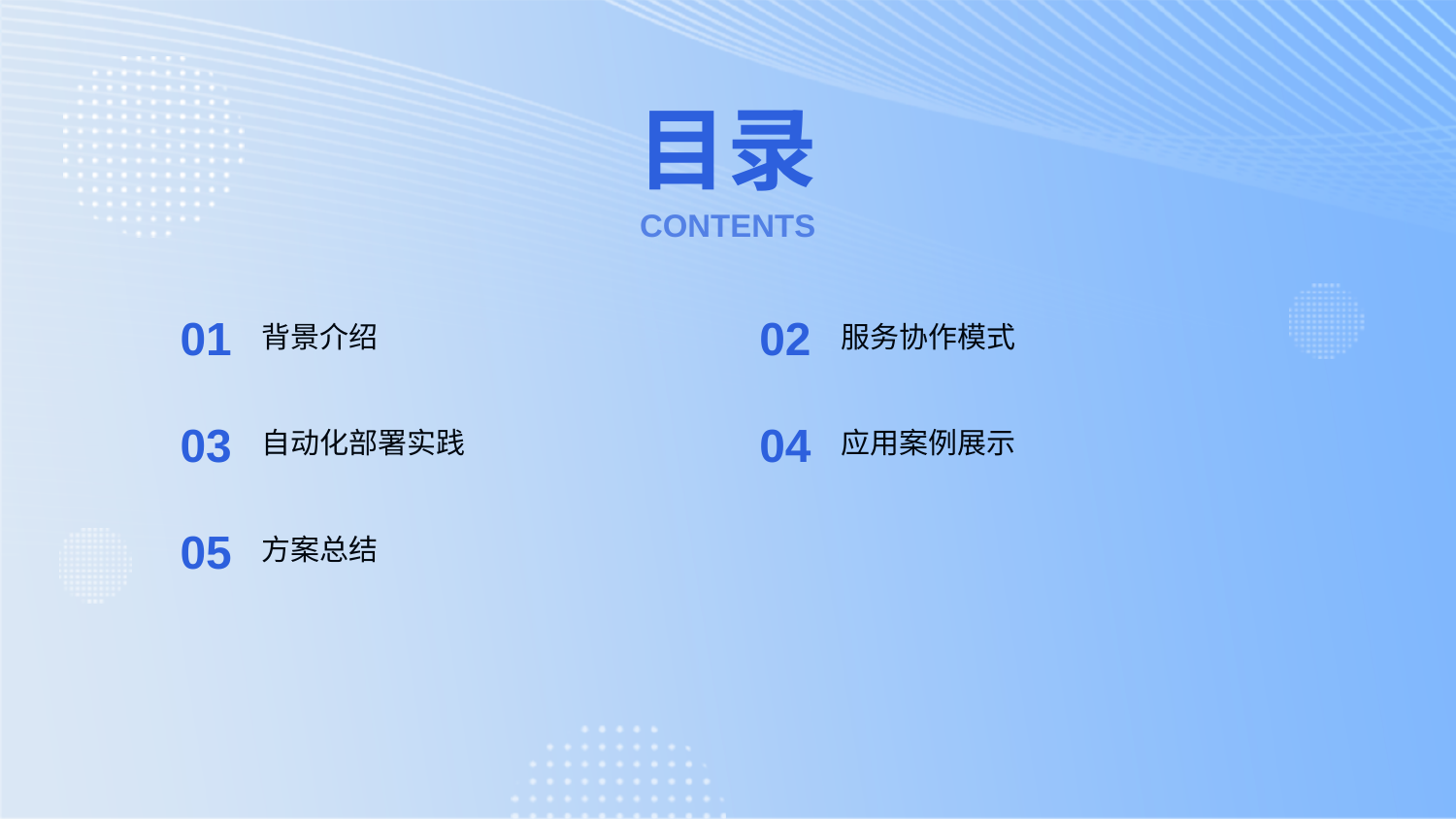

目录
CONTENTS
01
02
背景介绍
服务协作模式
03
04
自动化部署实践
应用案例展示
05
方案总结